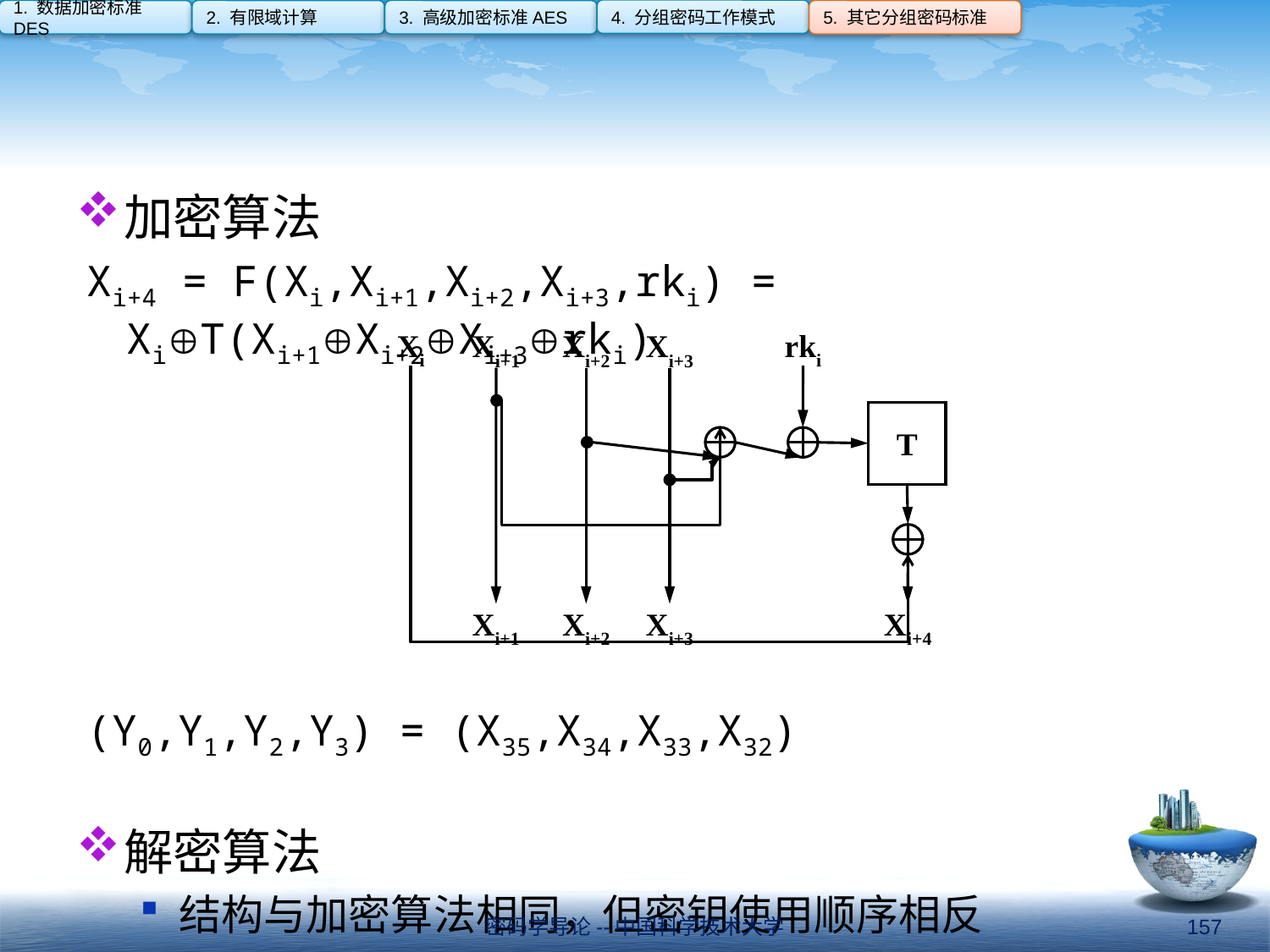

4. 分组密码工作模式
1. 数据加密标准DES
2. 有限域计算
3. 高级加密标准AES
5. 其它分组密码标准
#
加密算法
Xi+4 = F(Xi,Xi+1,Xi+2,Xi+3,rki) = Xi⊕T(Xi+1⊕Xi+2⊕Xi+3⊕rki)

(Y0,Y1,Y2,Y3) = (X35,X34,X33,X32)

解密算法
结构与加密算法相同，但密钥使用顺序相反
Xi
rki
Xi+1
Xi+2
Xi+3

T

Xi+1
Xi+2
Xi+3
Xi+4
密码学导论--中国科学技术大学
157